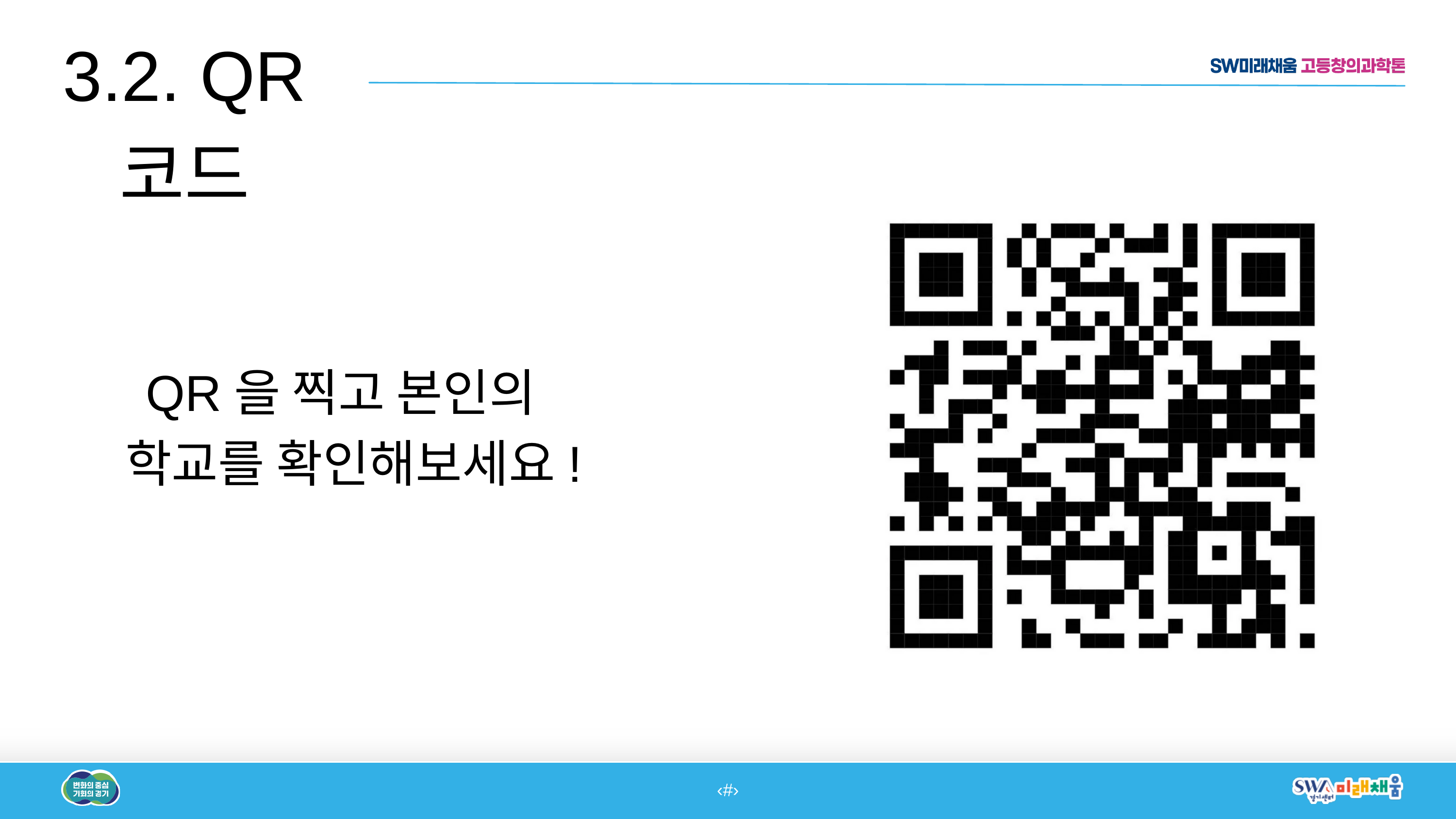

3.2. QR 코드

QR을 찍고 본인의
학교를 확인해보세요!

‹#›